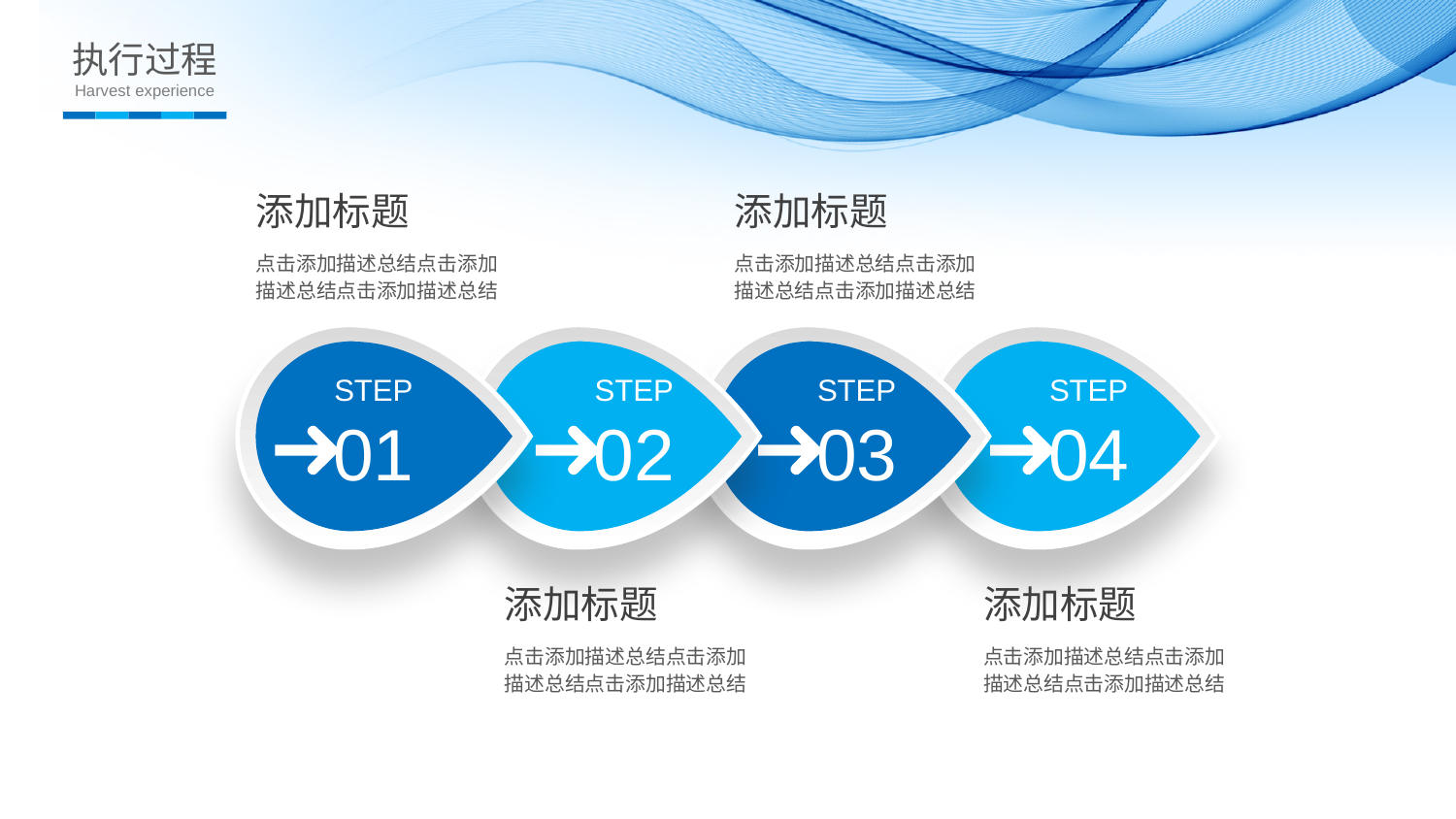

执行过程
Harvest experience

添加标题
点击添加描述总结点击添加描述总结点击添加描述总结

添加标题
点击添加描述总结点击添加描述总结点击添加描述总结

STEP
01

STEP
02

STEP
03

STEP
04

添加标题
点击添加描述总结点击添加描述总结点击添加描述总结

添加标题
点击添加描述总结点击添加描述总结点击添加描述总结